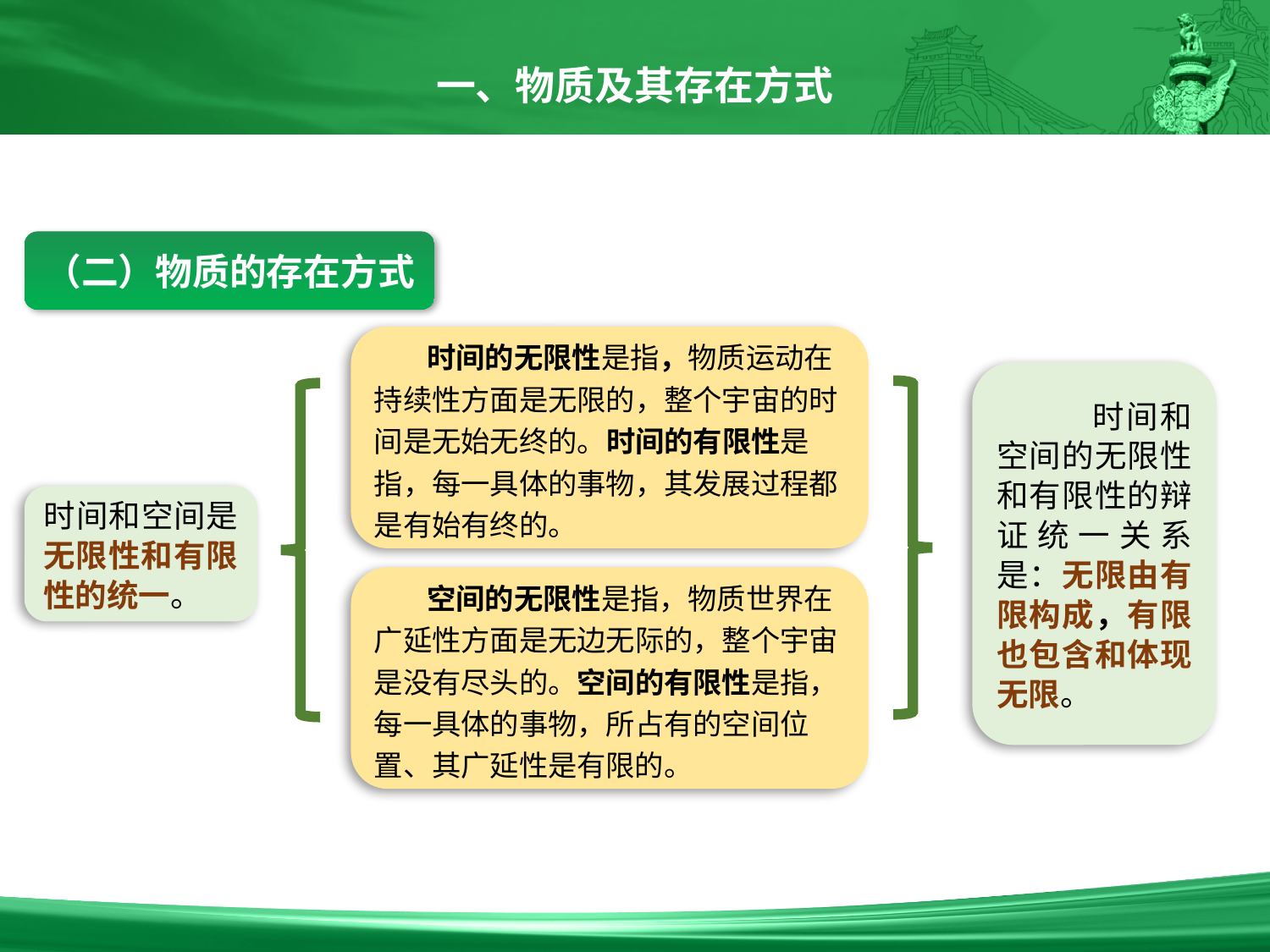

一、物质及其存在方式
（二）物质的存在方式
       时间的无限性是指，物质运动在持续性方面是无限的，整个宇宙的时间是无始无终的。时间的有限性是指，每一具体的事物，其发展过程都是有始有终的。
         时间和空间的无限性和有限性的辩证统一关系是：无限由有限构成，有限也包含和体现无限。

时间和空间是无限性和有限性的统一。
       空间的无限性是指，物质世界在广延性方面是无边无际的，整个宇宙是没有尽头的。空间的有限性是指，每一具体的事物，所占有的空间位置、其广延性是有限的。